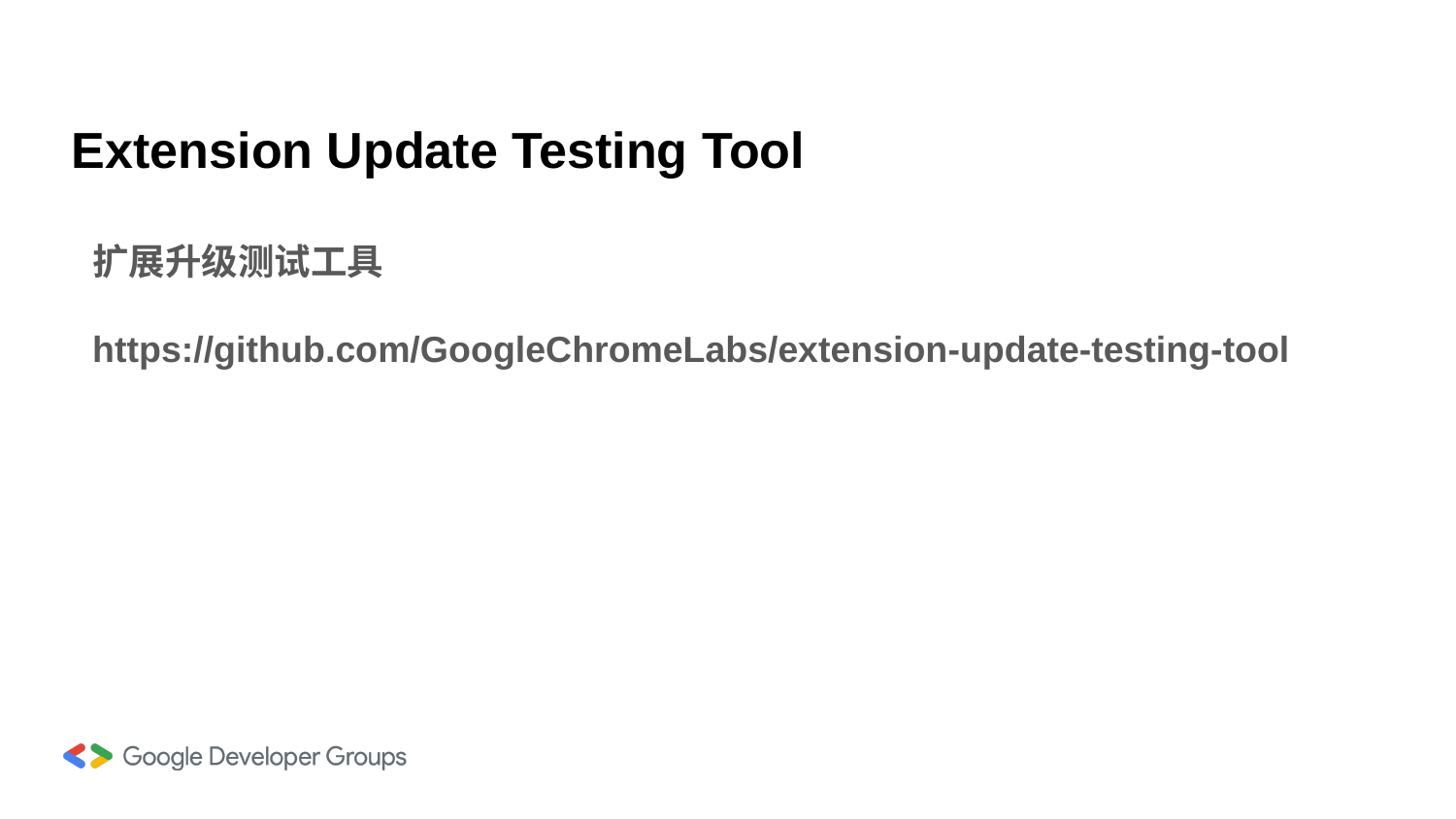

# Extension Update Testing Tool
扩展升级测试工具

https://github.com/GoogleChromeLabs/extension-update-testing-tool